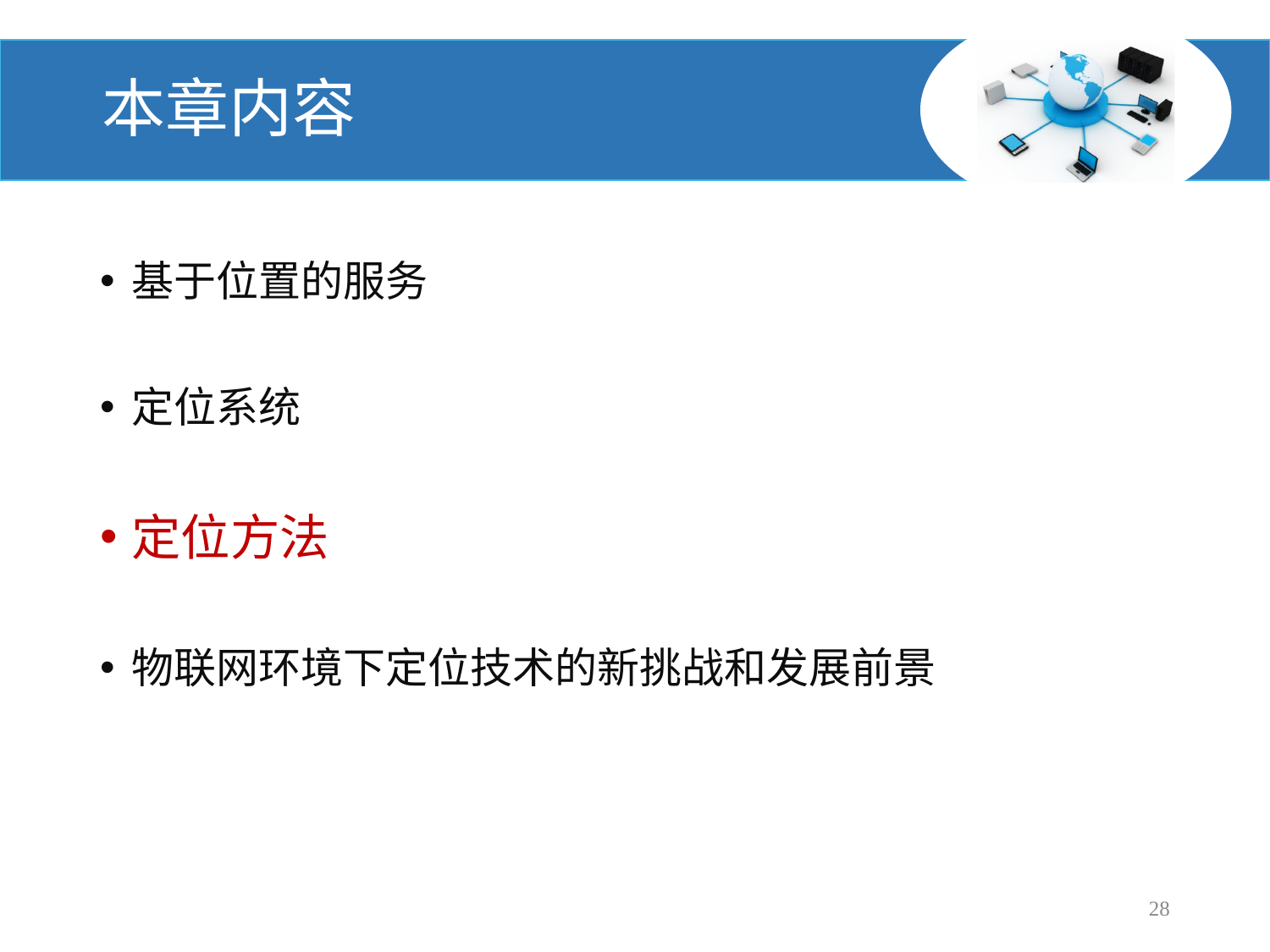

# 本章内容
基于位置的服务

定位系统

定位方法

物联网环境下定位技术的新挑战和发展前景

28